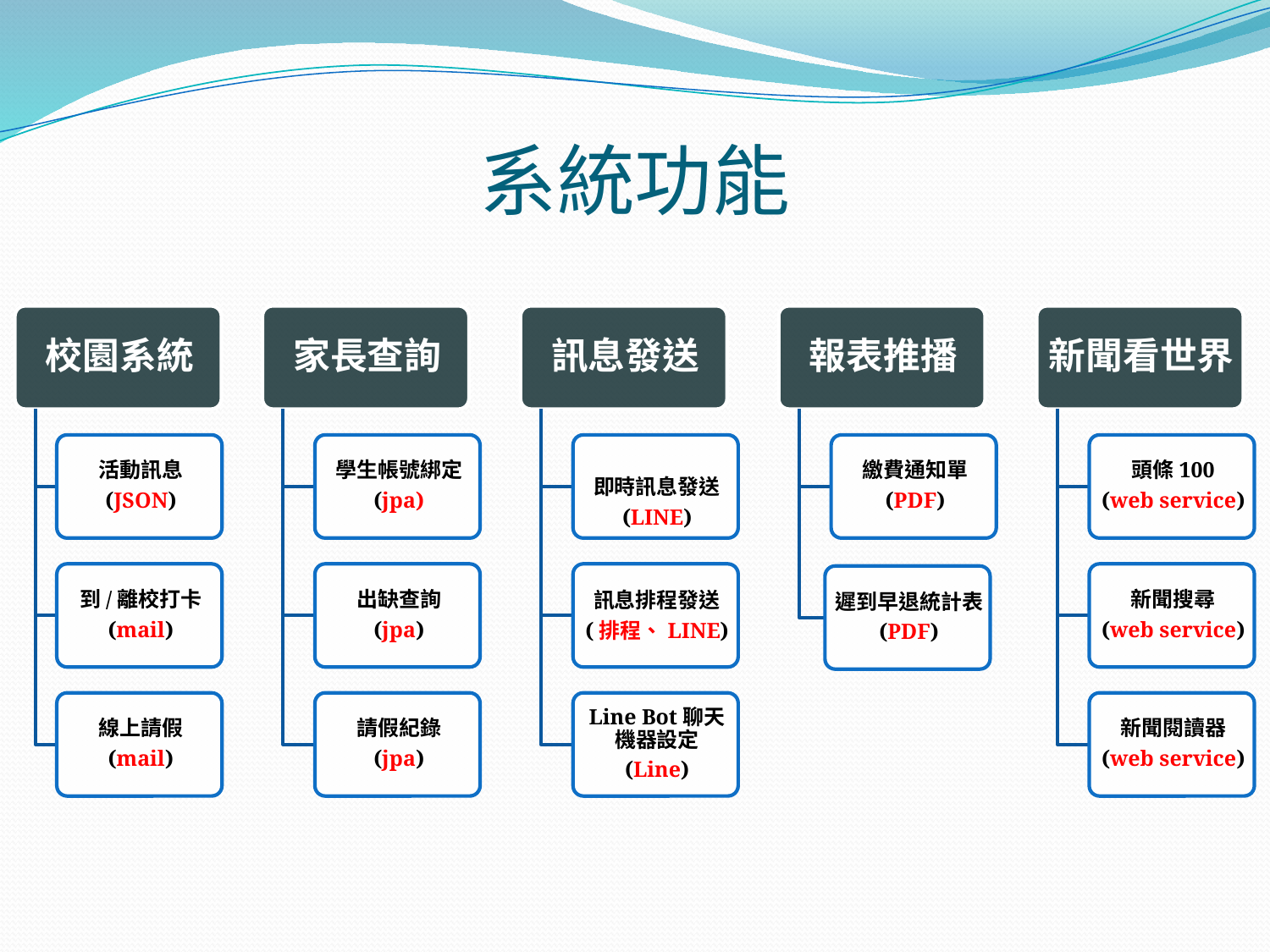

# 系統功能
校園系統
活動訊息
(JSON)
到/離校打卡
(mail)
線上請假
(mail)
家長查詢
學生帳號綁定
(jpa)
出缺查詢
(jpa)
請假紀錄
(jpa)
訊息發送

即時訊息發送
(LINE)

訊息排程發送
(排程、LINE)

Line Bot聊天機器設定
(Line)
報表推播
繳費通知單
(PDF)
遲到早退統計表
(PDF)
新聞看世界
頭條100
(web service)
新聞搜尋
(web service)
新聞閱讀器
(web service)